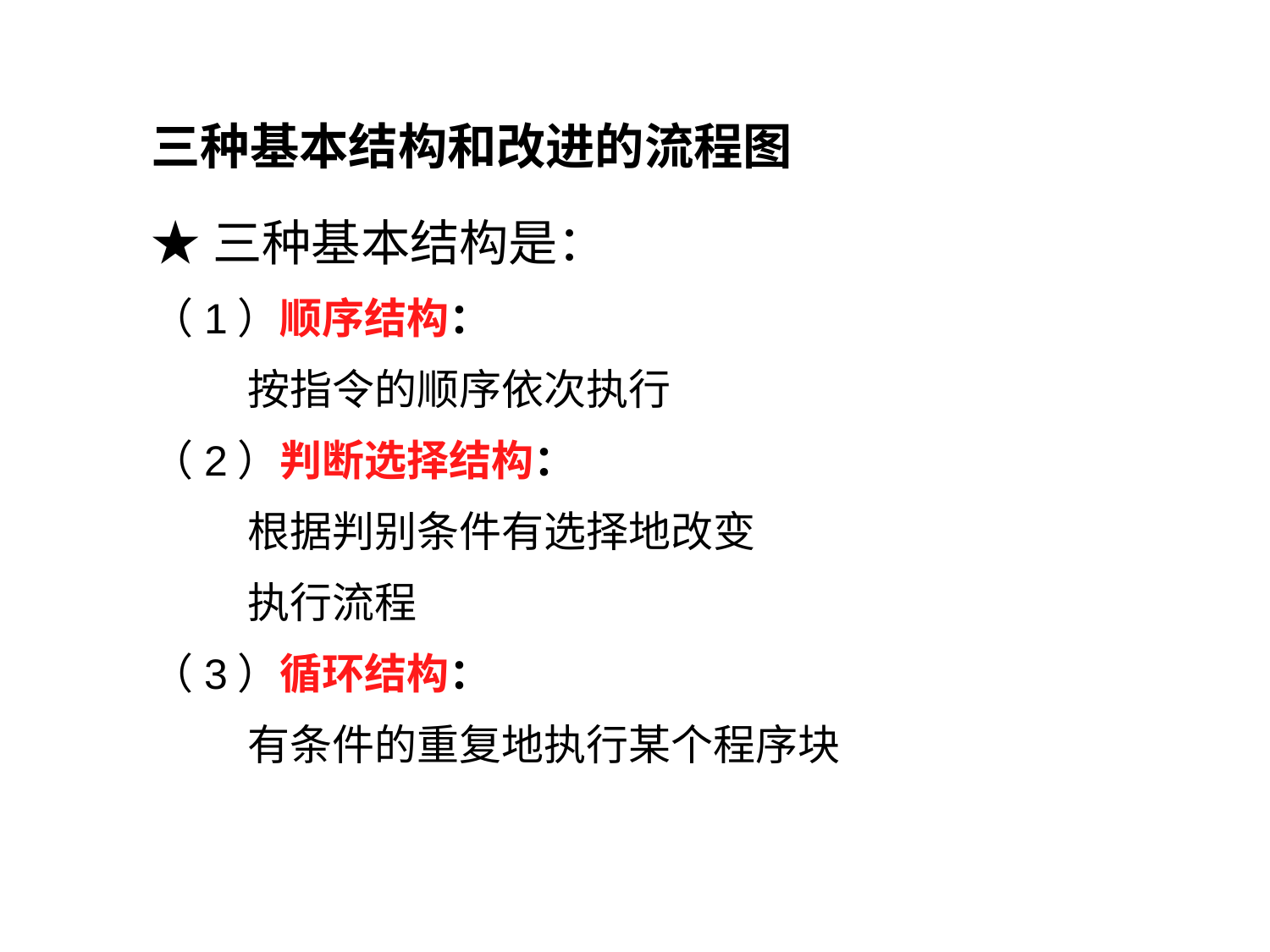

三种基本结构和改进的流程图
★三种基本结构是：
（1）顺序结构：
         按指令的顺序依次执行
（2）判断选择结构：
         根据判别条件有选择地改变
         执行流程
（3）循环结构：
         有条件的重复地执行某个程序块